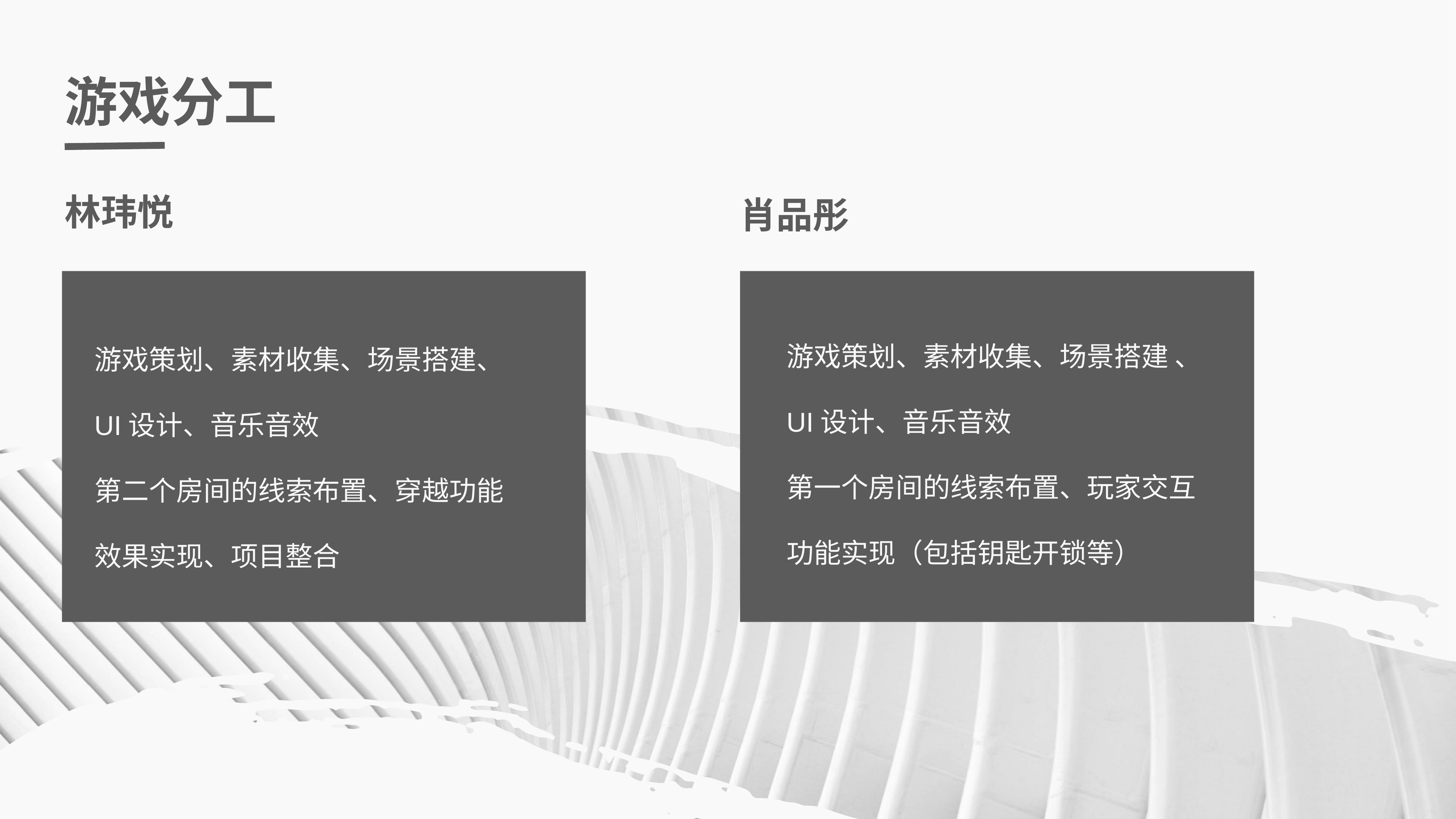

游戏分工
林玮悦
肖品彤

游戏策划、素材收集、场景搭建 、UI设计、音乐音效
第一个房间的线索布置、玩家交互功能实现（包括钥匙开锁等）
游戏策划、素材收集、场景搭建、 UI设计、音乐音效
第二个房间的线索布置、穿越功能效果实现、项目整合